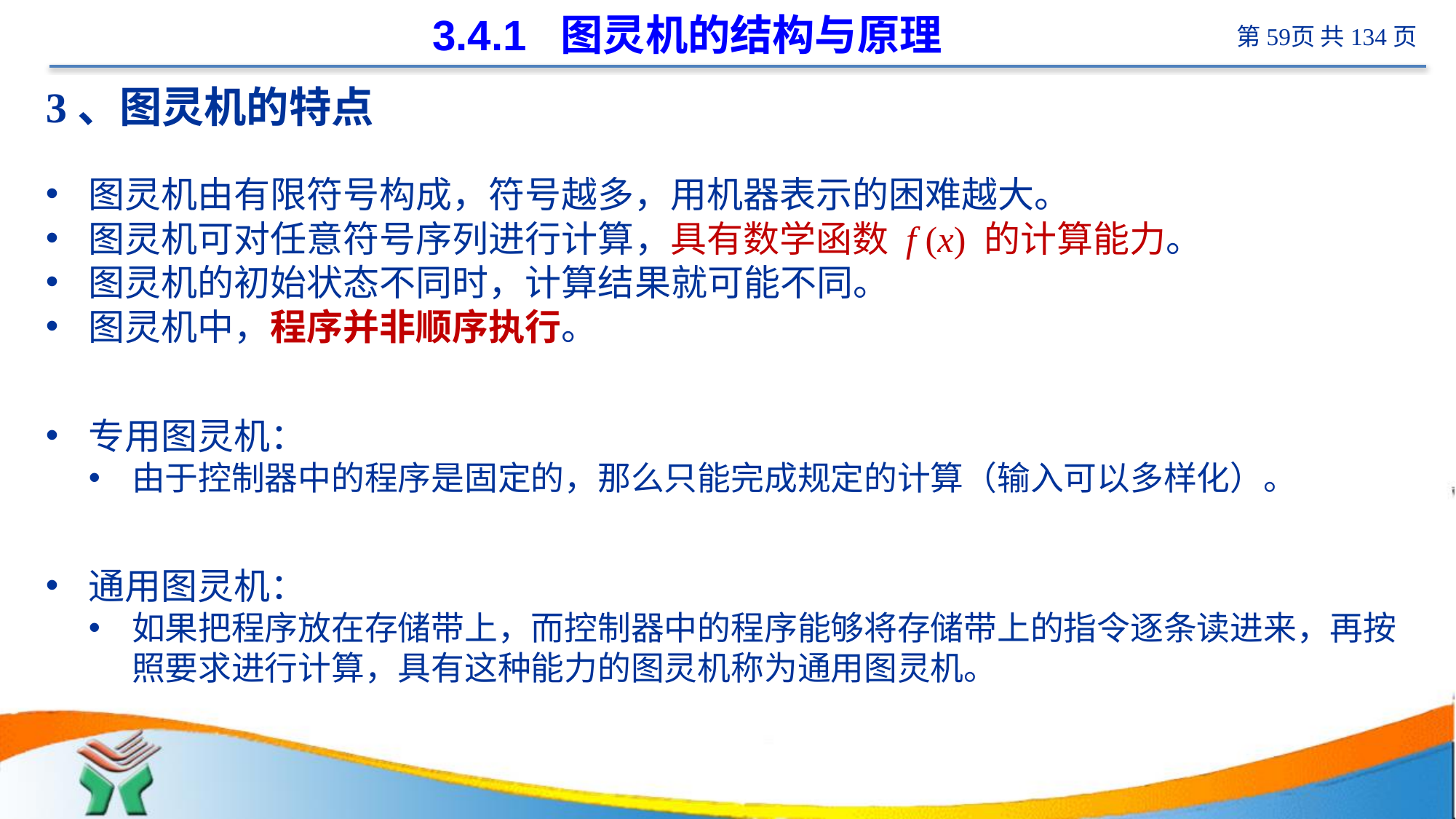

# 3.4.1  图灵机的结构与原理
3、图灵机的特点

图灵机由有限符号构成，符号越多，用机器表示的困难越大。
图灵机可对任意符号序列进行计算，具有数学函数 f (x) 的计算能力。
图灵机的初始状态不同时，计算结果就可能不同。
图灵机中，程序并非顺序执行。

专用图灵机：
由于控制器中的程序是固定的，那么只能完成规定的计算（输入可以多样化）。

通用图灵机：
如果把程序放在存储带上，而控制器中的程序能够将存储带上的指令逐条读进来，再按照要求进行计算，具有这种能力的图灵机称为通用图灵机。